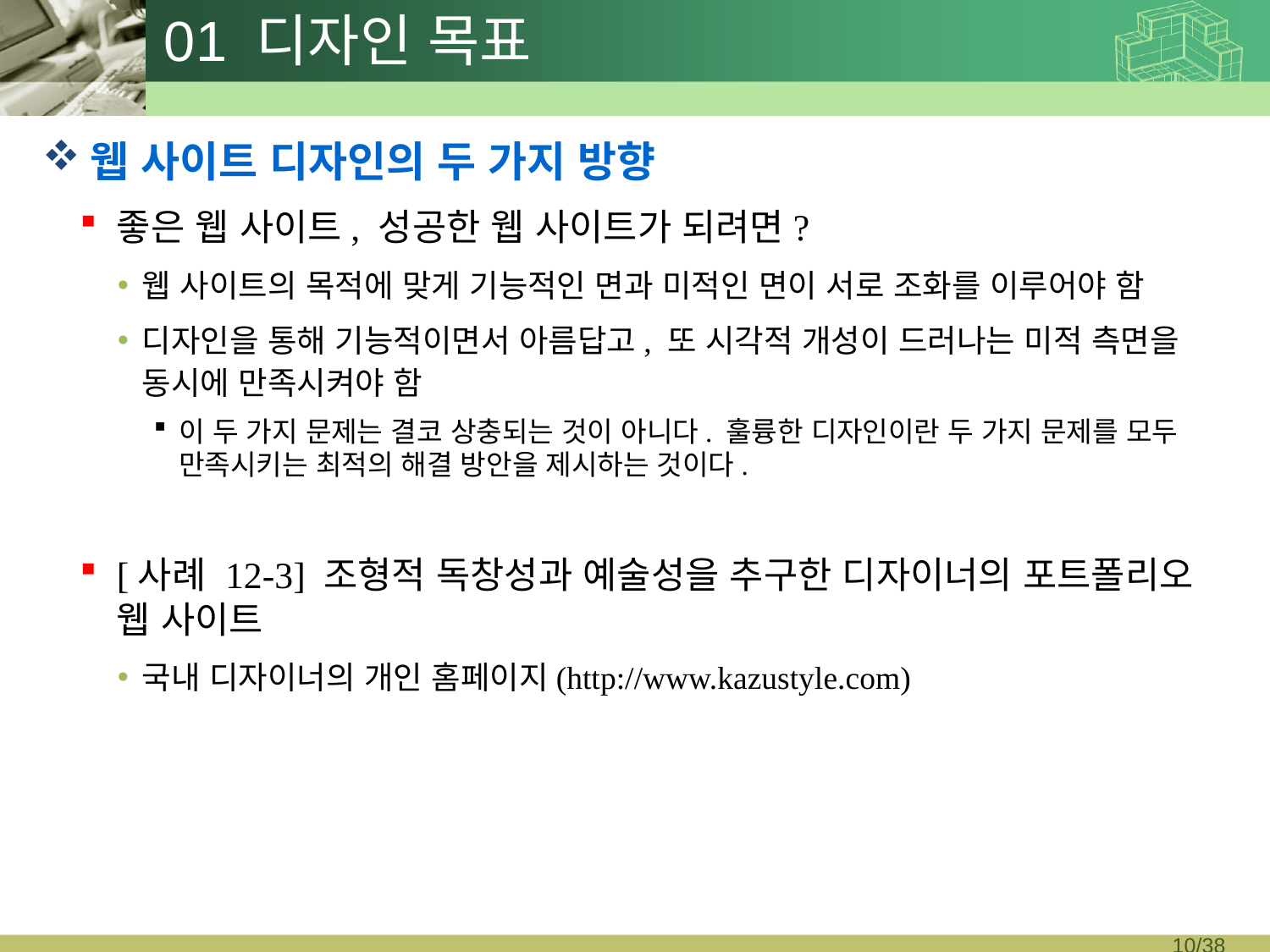

# 01 디자인 목표
웹 사이트 디자인의 두 가지 방향
좋은 웹 사이트, 성공한 웹 사이트가 되려면?
웹 사이트의 목적에 맞게 기능적인 면과 미적인 면이 서로 조화를 이루어야 함
디자인을 통해 기능적이면서 아름답고, 또 시각적 개성이 드러나는 미적 측면을 동시에 만족시켜야 함
이 두 가지 문제는 결코 상충되는 것이 아니다. 훌륭한 디자인이란 두 가지 문제를 모두 만족시키는 최적의 해결 방안을 제시하는 것이다.

[사례 12-3] 조형적 독창성과 예술성을 추구한 디자이너의 포트폴리오 웹 사이트
국내 디자이너의 개인 홈페이지(http://www.kazustyle.com)